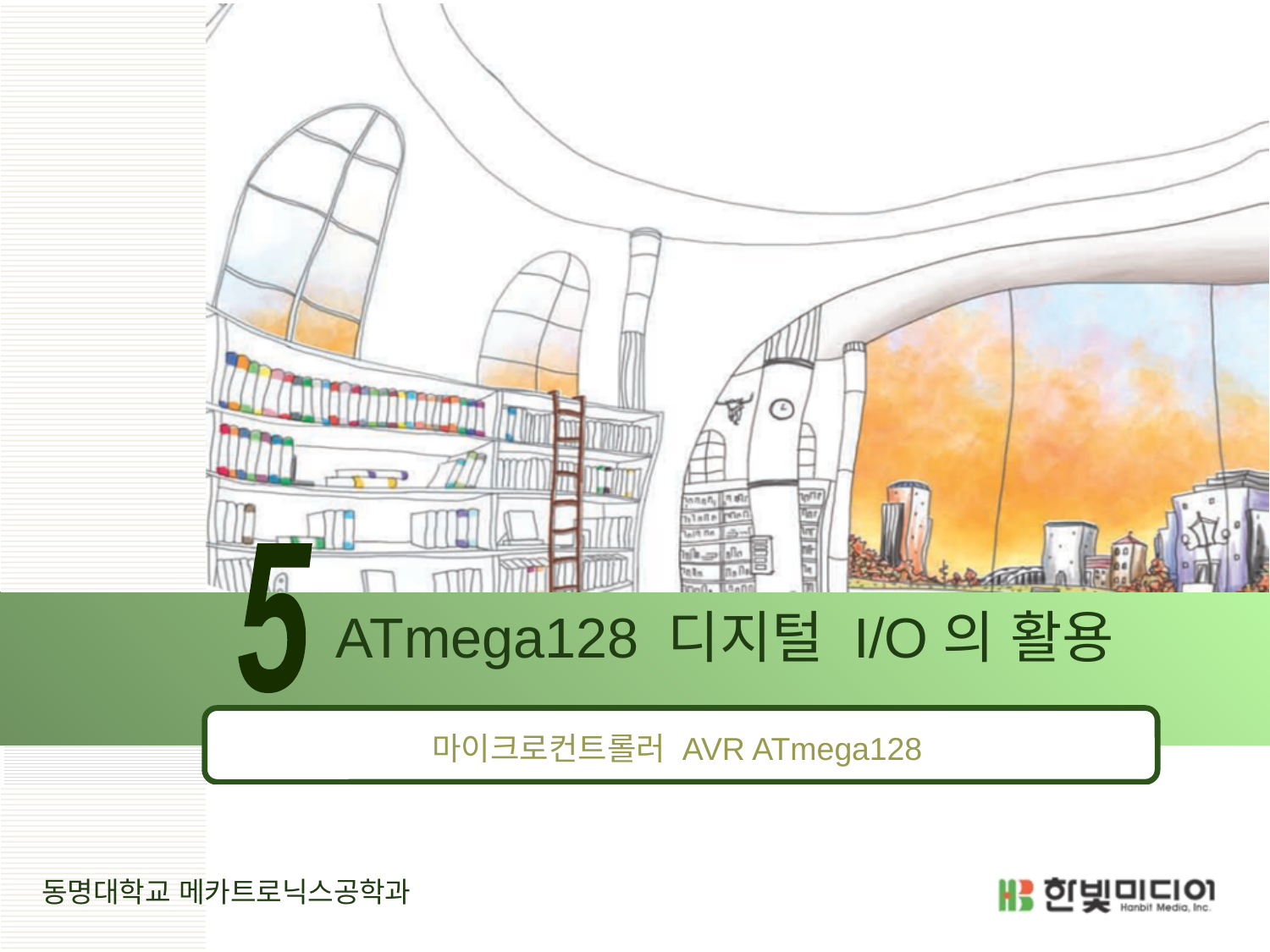

5
# ATmega128 디지털 I/O의 활용
마이크로컨트롤러 AVR ATmega128

 동명대학교 메카트로닉스공학과